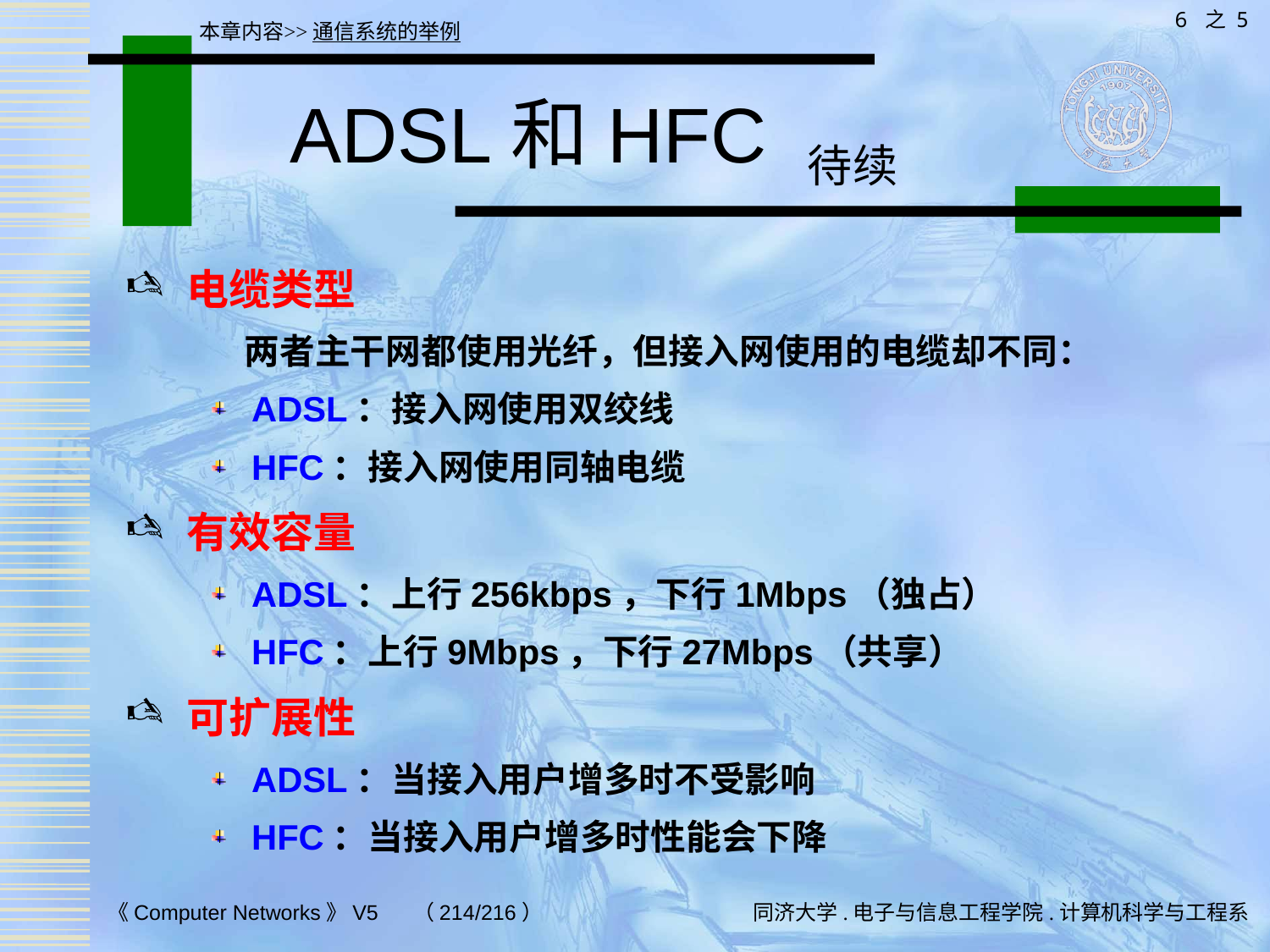

6 之 5
本章内容>>通信系统的举例
# ADSL和HFC 待续
电缆类型
   两者主干网都使用光纤，但接入网使用的电缆却不同：
ADSL：接入网使用双绞线
HFC：接入网使用同轴电缆
有效容量
ADSL：上行256kbps，下行1Mbps（独占）
HFC：上行9Mbps，下行27Mbps（共享）
可扩展性
ADSL：当接入用户增多时不受影响
HFC：当接入用户增多时性能会下降